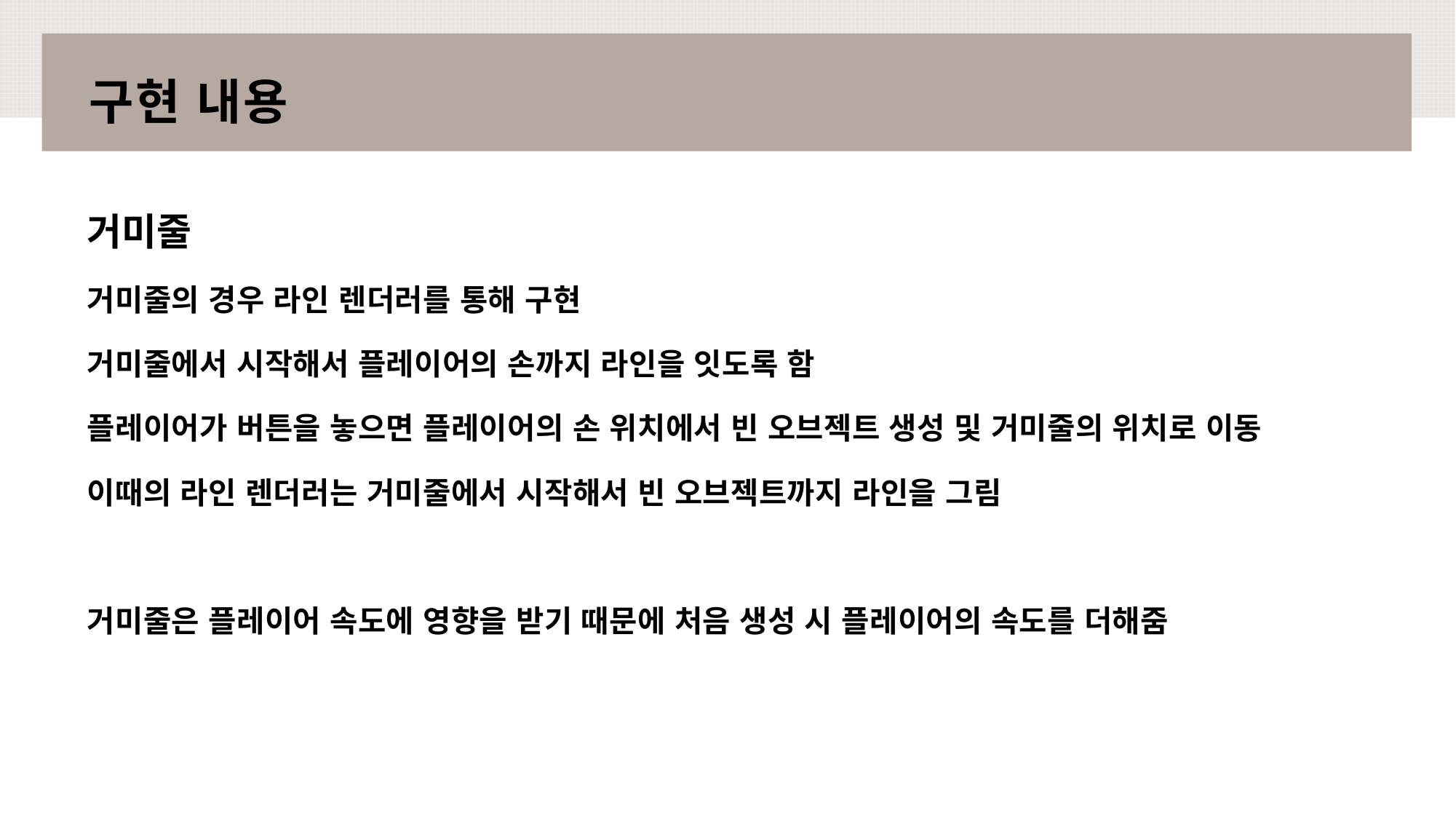

# 구현 내용
거미줄
거미줄의 경우 라인 렌더러를 통해 구현
거미줄에서 시작해서 플레이어의 손까지 라인을 잇도록 함
플레이어가 버튼을 놓으면 플레이어의 손 위치에서 빈 오브젝트 생성 및 거미줄의 위치로 이동
이때의 라인 렌더러는 거미줄에서 시작해서 빈 오브젝트까지 라인을 그림

거미줄은 플레이어 속도에 영향을 받기 때문에 처음 생성 시 플레이어의 속도를 더해줌